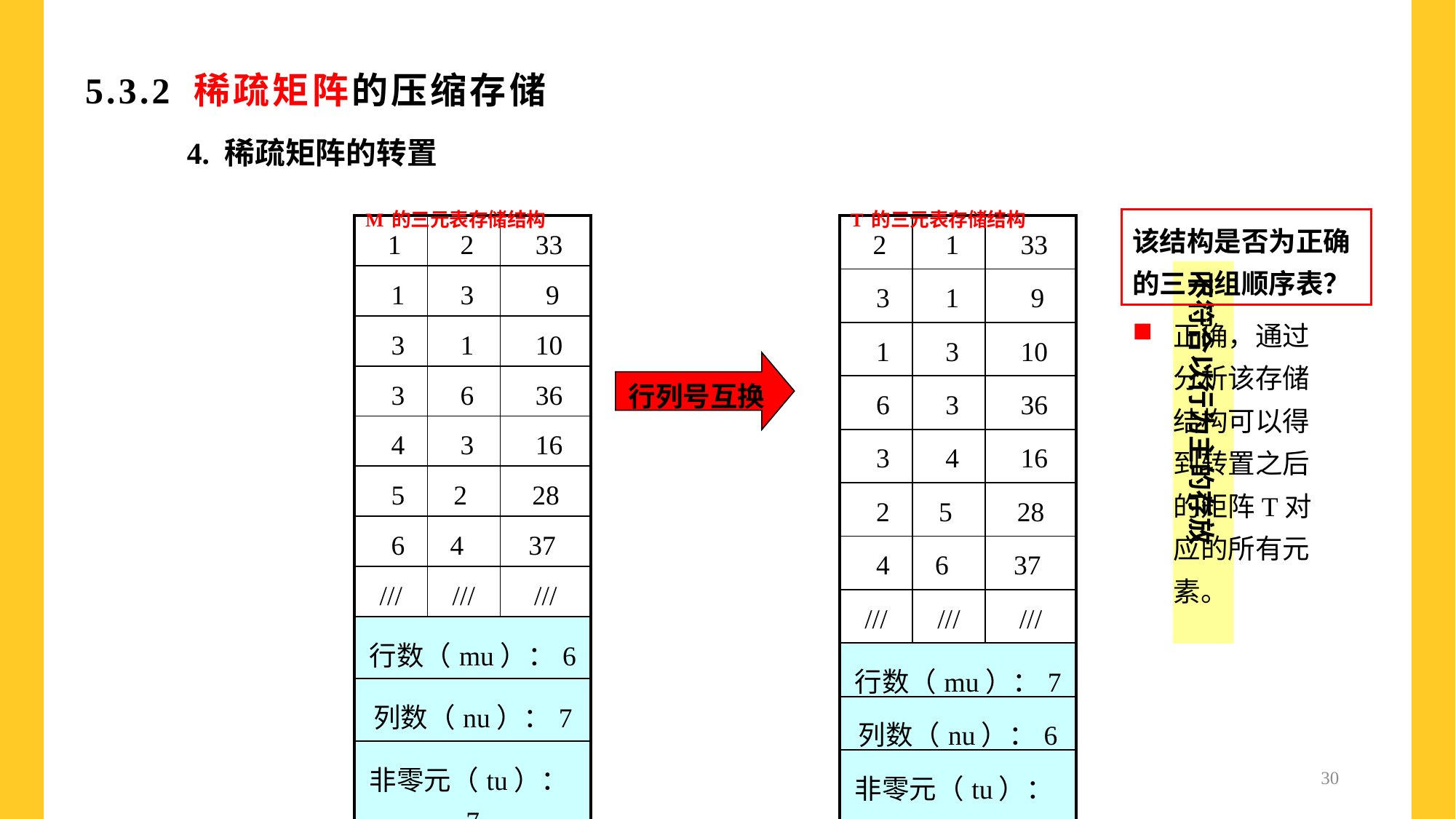

5.3.2 稀疏矩阵的压缩存储
4. 稀疏矩阵的转置
M的三元表存储结构
T的三元表存储结构
该结构是否为正确的三元组顺序表？
| 1 | 2 | 33 |
| --- | --- | --- |
| 1 | 3 | 9 |
| 3 | 1 | 10 |
| 3 | 6 | 36 |
| 4 | 3 | 16 |
| 5 | 2 | 28 |
| 6 | 4 | 37 |
| /// | /// | /// |
| 行数（mu）：6 |  |  |
| 列数（nu）：7 |  |  |
| 非零元（tu）：7 |  |  |
| 2 | 1 | 33 |
| --- | --- | --- |
| 3 | 1 | 9 |
| 1 | 3 | 10 |
| 6 | 3 | 36 |
| 3 | 4 | 16 |
| 2 | 5 | 28 |
| 4 | 6 | 37 |
| /// | /// | /// |
| 行数（mu）：7 |  |  |
| 列数（nu）：6 |  |  |
| 非零元（tu）：7 |  |  |
不符合以行为主的存放
正确，通过分析该存储结构可以得到转置之后的矩阵T对应的所有元素。
行列号互换
30